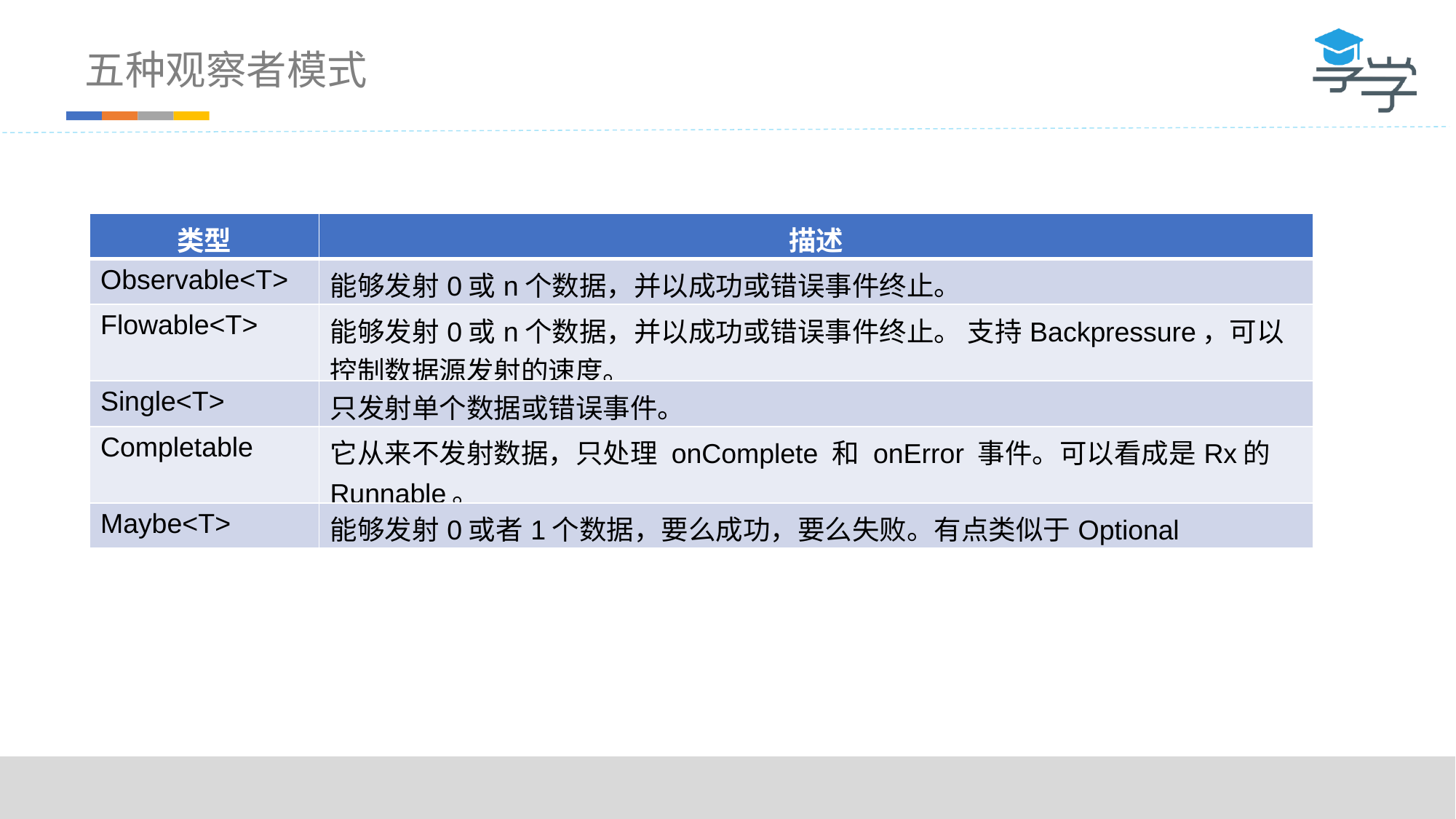

五种观察者模式

| 类型 | 描述 |
| --- | --- |
| Observable<T> | 能够发射0或n个数据，并以成功或错误事件终止。 |
| Flowable<T> | 能够发射0或n个数据，并以成功或错误事件终止。 支持Backpressure，可以控制数据源发射的速度。 |
| Single<T> | 只发射单个数据或错误事件。 |
| Completable | 它从来不发射数据，只处理 onComplete 和 onError 事件。可以看成是Rx的Runnable。 |
| Maybe<T> | 能够发射0或者1个数据，要么成功，要么失败。有点类似于Optional |